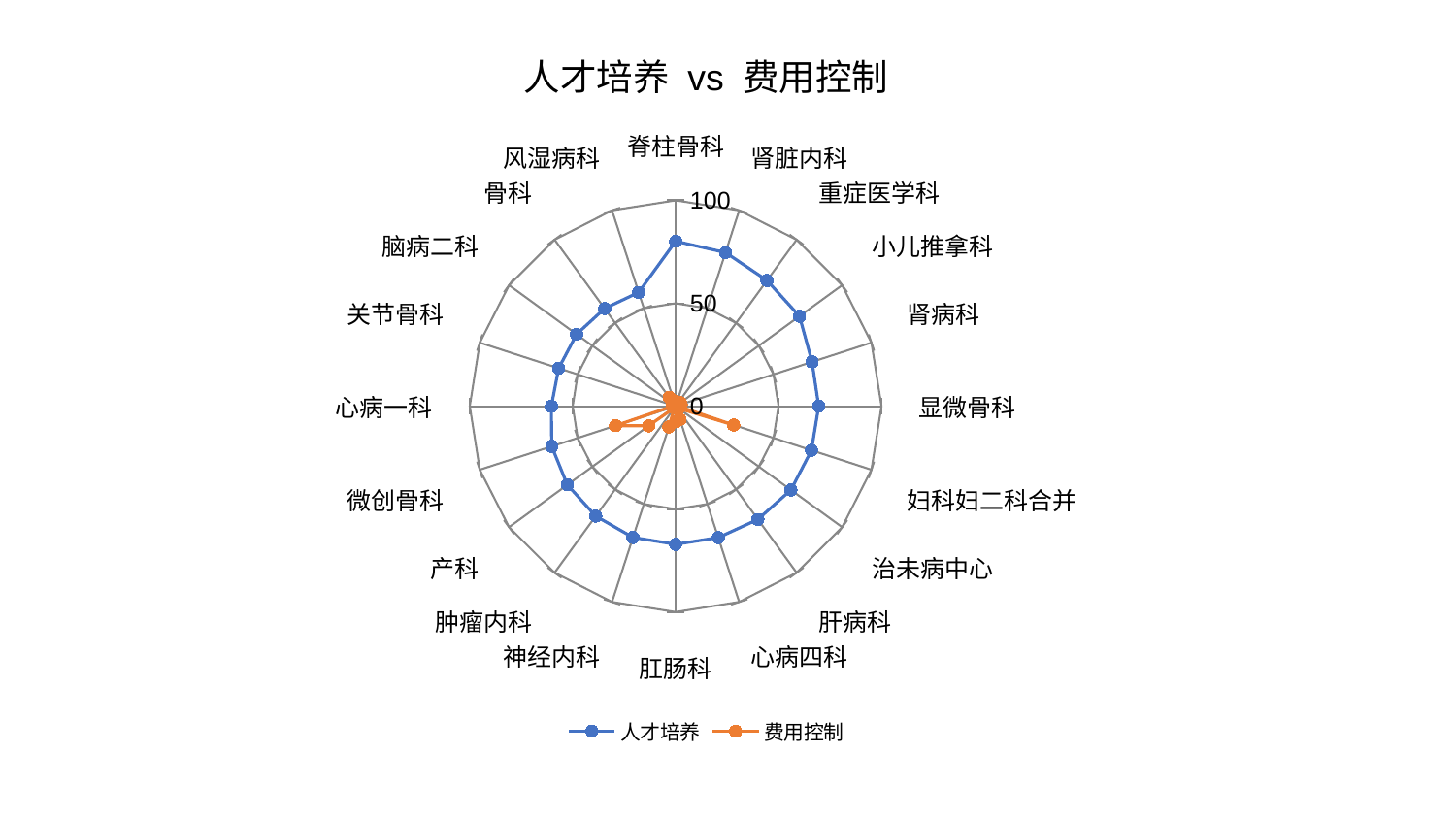

### Chart: 人才培养 vs 费用控制

| Category | 人才培养 | 费用控制 |
|---|---|---|
| 脊柱骨科 | 80.13023908745902 | 2.19433628417894 |
| 肾脏内科 | 78.48216435891992 | 1.0047284178674312 |
| 重症医学科 | 75.51163182007444 | 1.5225609327458796 |
| 小儿推拿科 | 74.38619452265003 | 2.788411242314452 |
| 肾病科 | 69.69000236499477 | 2.836128787766949 |
| 显微骨科 | 69.49132430533732 | 1.197010755754837 |
| 妇科妇二科合并 | 69.38458365482651 | 29.653118859886682 |
| 治未病中心 | 69.24094308974263 | 1.7116016457279721 |
| 肝病科 | 67.99753516591221 | 1.675748934159882 |
| 心病四科 | 67.13562085008093 | 6.761113619612885 |
| 肛肠科 | 67.11369992456567 | 7.618665307524928 |
| 神经内科 | 67.04987499596136 | 10.647044775373688 |
| 肿瘤内科 | 66.00770579199309 | 0.9547190942388082 |
| 产科 | 65.02403241117929 | 16.24401614666569 |
| 微创骨科 | 63.27395388308446 | 30.699231655211413 |
| 心病一科 | 60.337982540624836 | 1.5074662147774407 |
| 关节骨科 | 59.72368929407663 | 1.302671677587783 |
| 脑病二科 | 59.45666670584776 | 1.7091021434505558 |
| 骨科 | 58.68247227371134 | 5.327836908076191 |
| 风湿病科 | 58.132206164443005 | 1.957280997331412 |
72